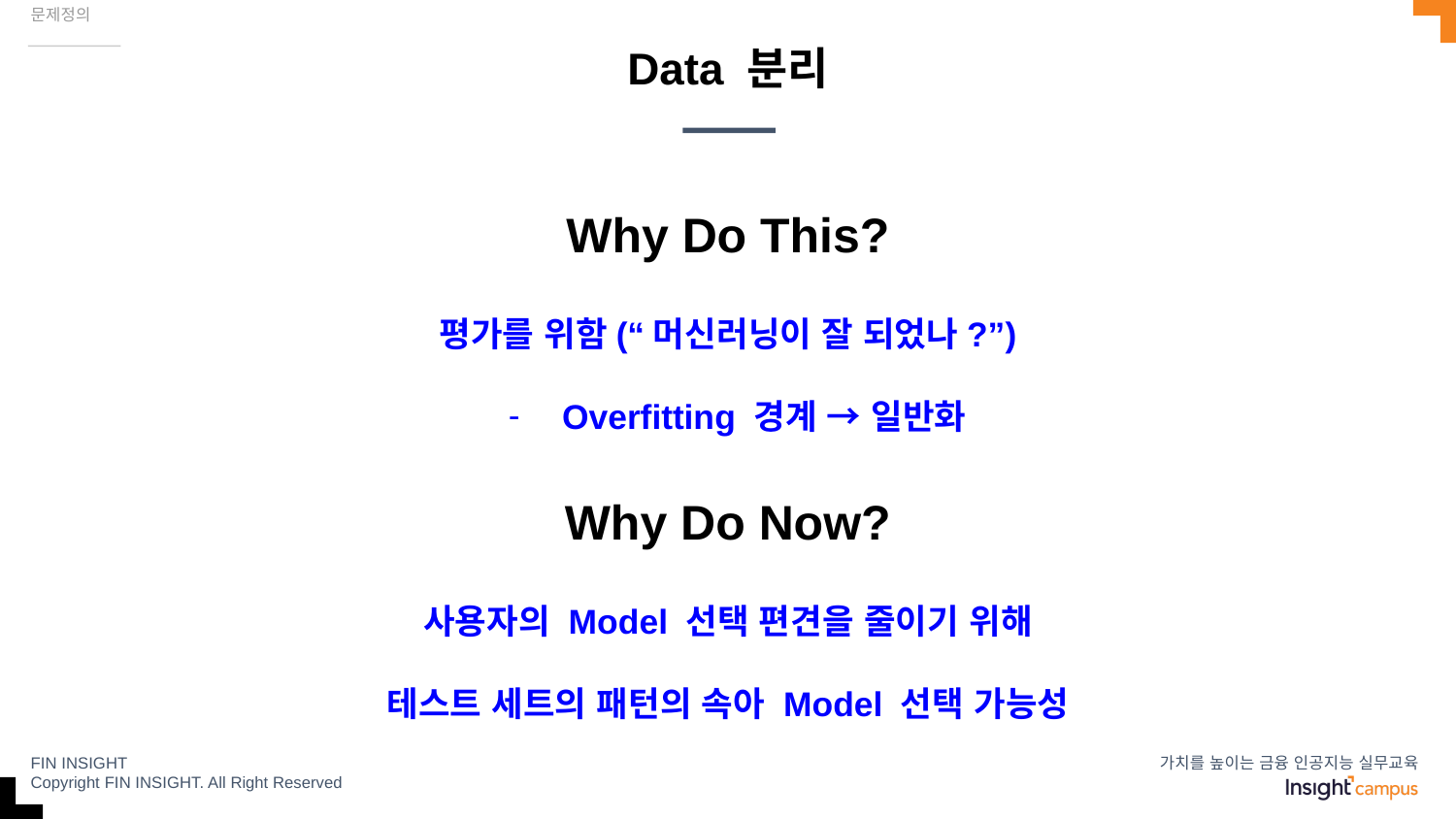

문제정의
# Data 분리
Why Do This?
평가를 위함(“머신러닝이 잘 되었나?”)

Overfitting 경계 → 일반화
Why Do Now?
사용자의 Model 선택 편견을 줄이기 위해

테스트 세트의 패턴의 속아 Model 선택 가능성